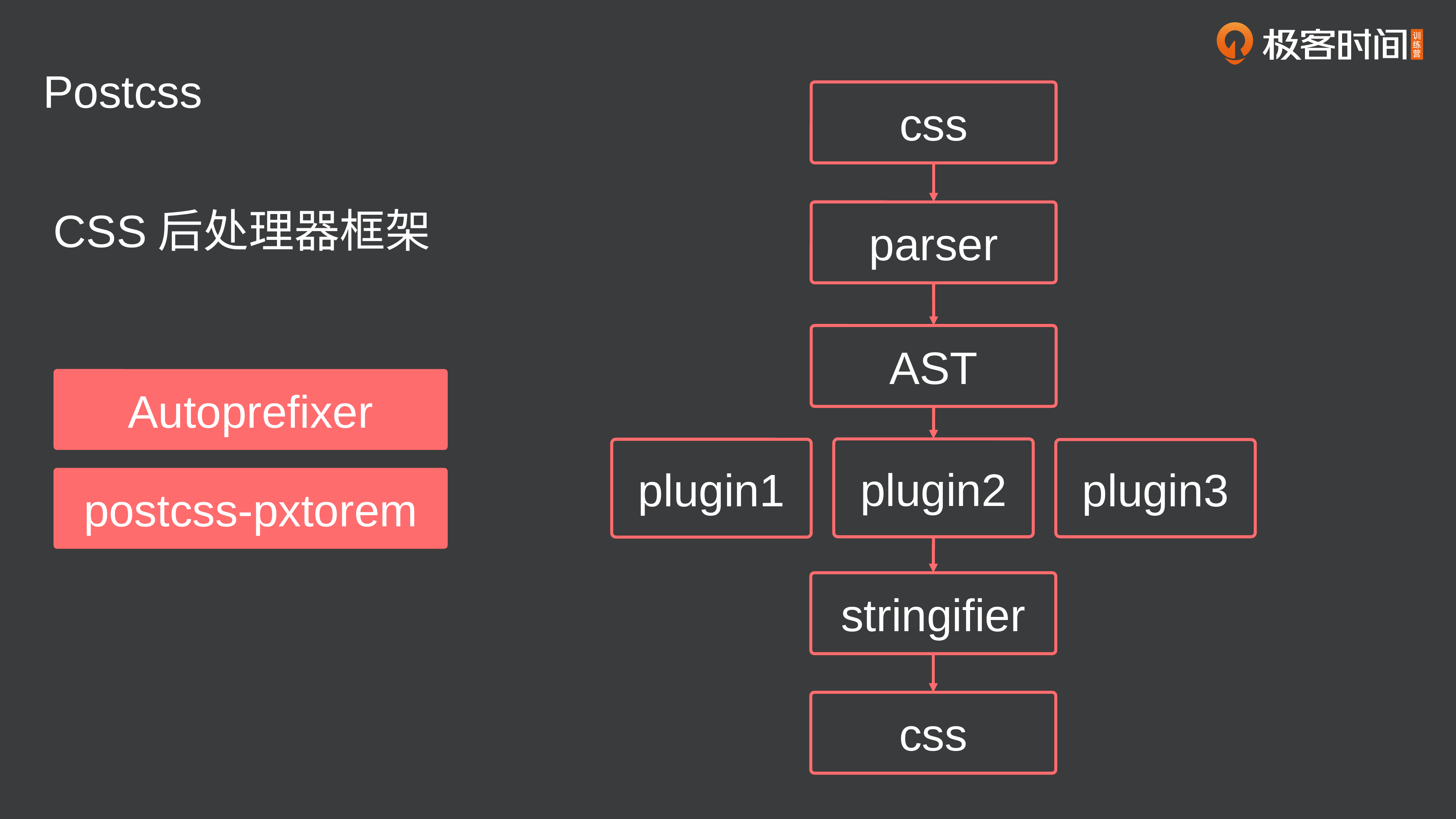

Postcss
css
CSS后处理器框架
parser
AST
Autoprefixer
plugin2
plugin1
plugin3
postcss-pxtorem
stringifier
css